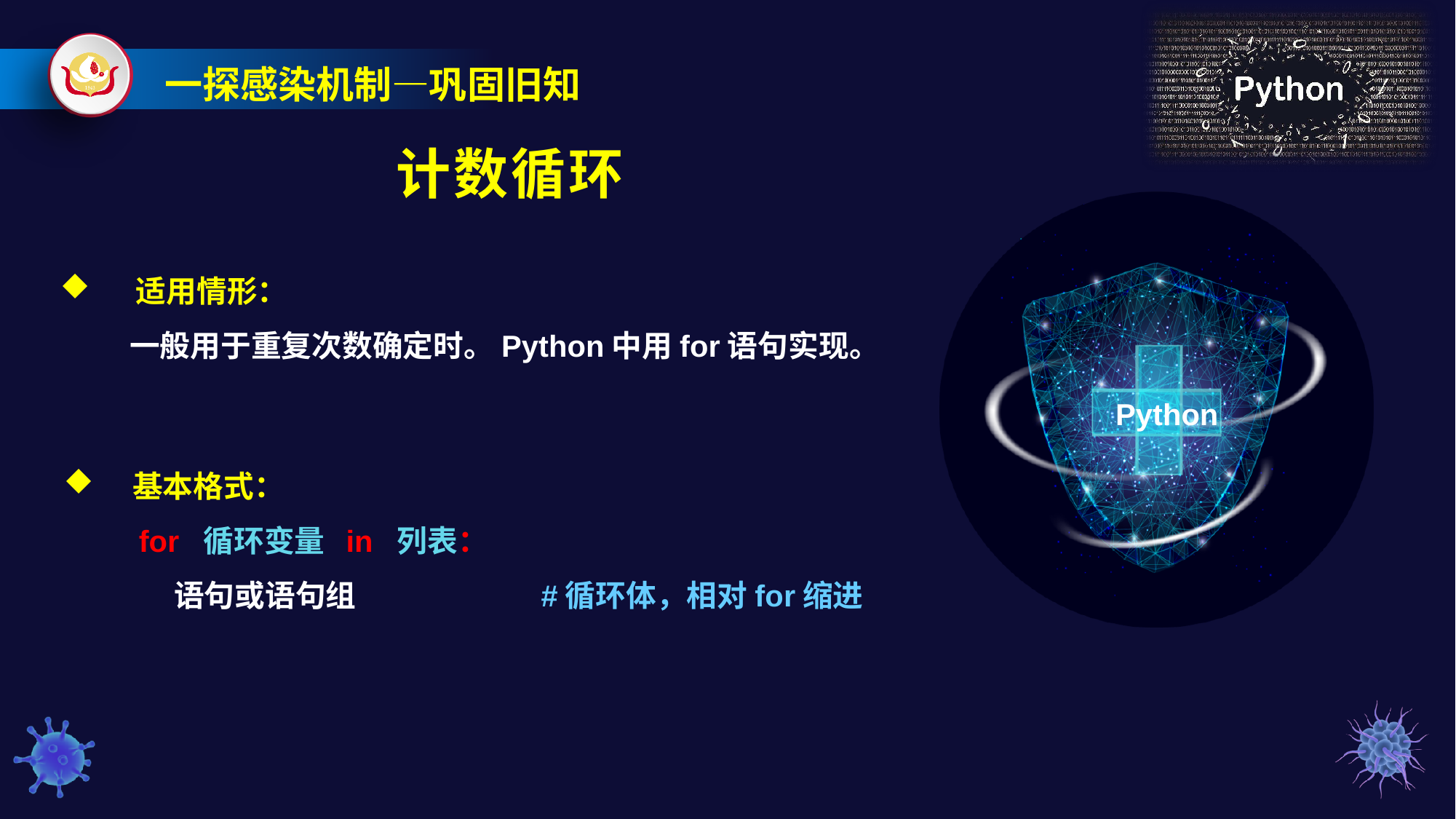

一探感染机制—巩固旧知
计数循环
    适用情形：
         一般用于重复次数确定时。Python中用for语句实现。
   基本格式：
         for  循环变量  in  列表：
	         语句或语句组		#循环体，相对for缩进
Python